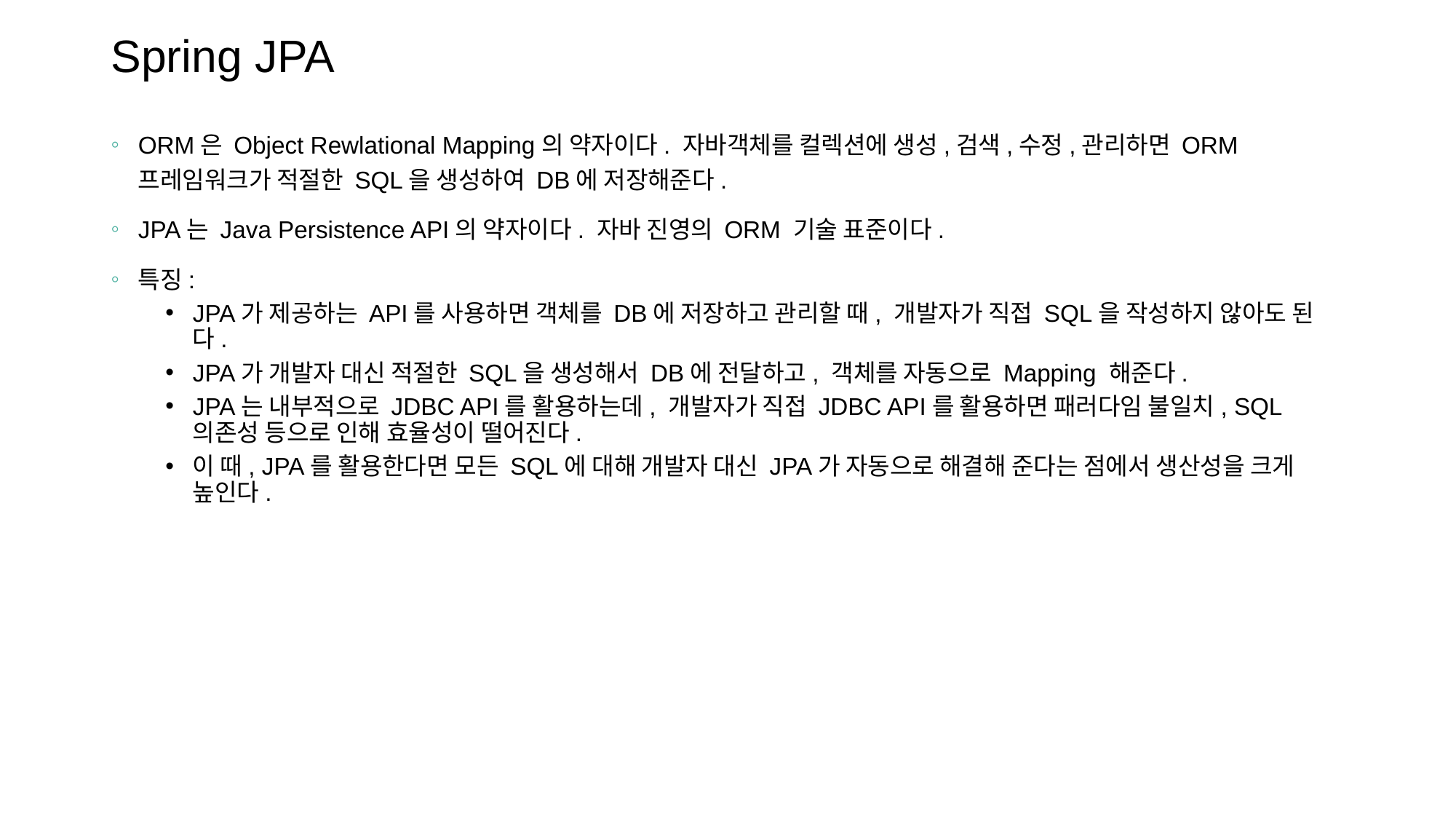

# Spring JPA
ORM은 Object Rewlational Mapping의 약자이다. 자바객체를 컬렉션에 생성,검색,수정,관리하면 ORM 프레임워크가 적절한 SQL을 생성하여 DB에 저장해준다.
JPA는 Java Persistence API의 약자이다. 자바 진영의 ORM 기술 표준이다.
특징:
JPA가 제공하는 API를 사용하면 객체를 DB에 저장하고 관리할 때, 개발자가 직접 SQL을 작성하지 않아도 된다.
JPA가 개발자 대신 적절한 SQL을 생성해서 DB에 전달하고, 객체를 자동으로 Mapping 해준다.
JPA는 내부적으로 JDBC API를 활용하는데, 개발자가 직접 JDBC API를 활용하면 패러다임 불일치, SQL 의존성 등으로 인해 효율성이 떨어진다.
이 때, JPA를 활용한다면 모든 SQL에 대해 개발자 대신 JPA가 자동으로 해결해 준다는 점에서 생산성을 크게 높인다.